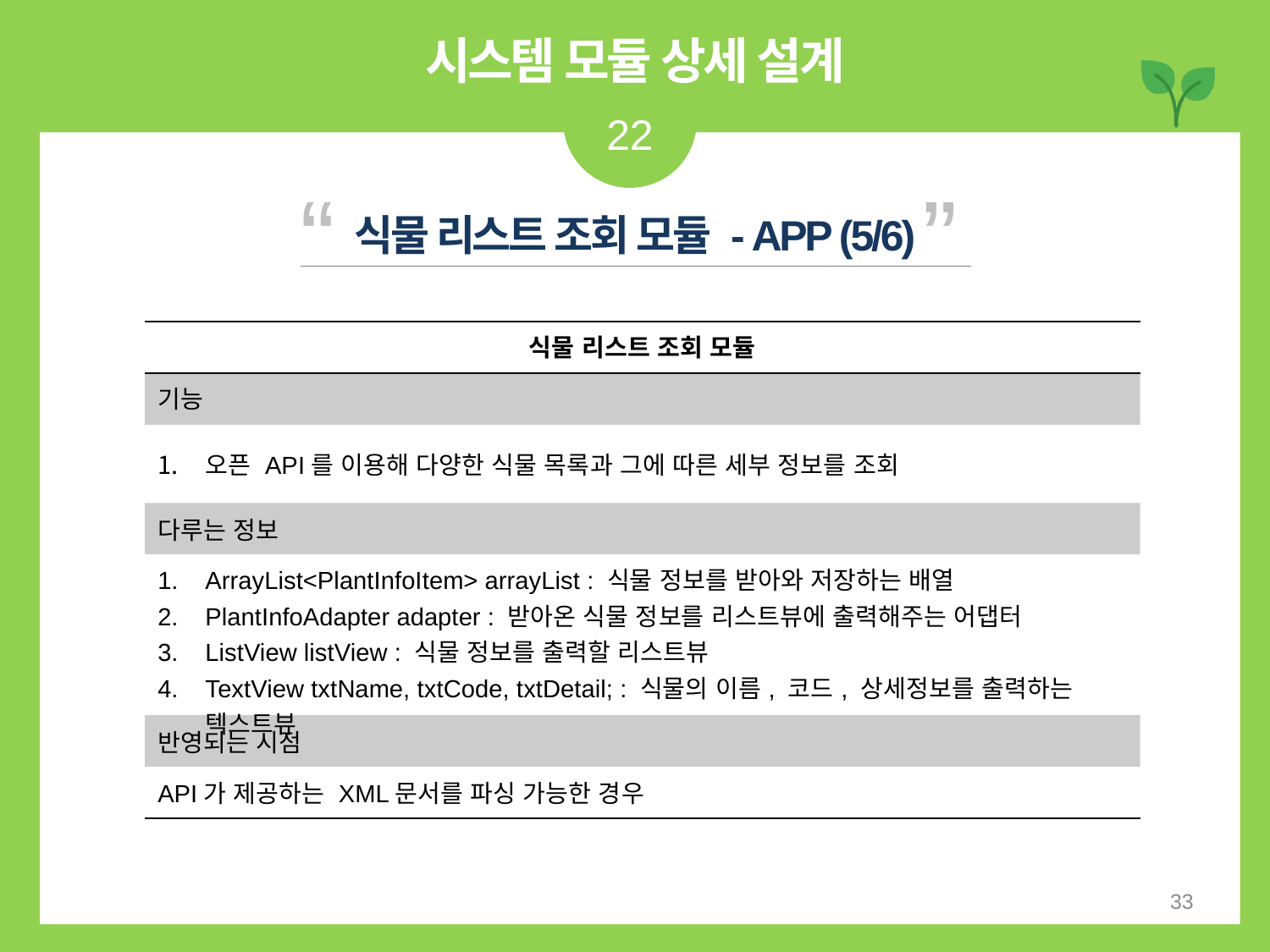

시스템 모듈 상세 설계

22

“                    ”
식물 리스트 조회 모듈 - APP (5/6)
| 식물 리스트 조회 모듈 |
| --- |
| 기능 |
| 오픈 API를 이용해 다양한 식물 목록과 그에 따른 세부 정보를 조회 |
| 다루는 정보 |
| ArrayList<PlantInfoItem> arrayList : 식물 정보를 받아와 저장하는 배열 PlantInfoAdapter adapter : 받아온 식물 정보를 리스트뷰에 출력해주는 어댑터 ListView listView : 식물 정보를 출력할 리스트뷰 TextView txtName, txtCode, txtDetail; : 식물의 이름, 코드, 상세정보를 출력하는 텍스트뷰 |
| 반영되는 시점 |
| API가 제공하는 XML문서를 파싱 가능한 경우 |
33